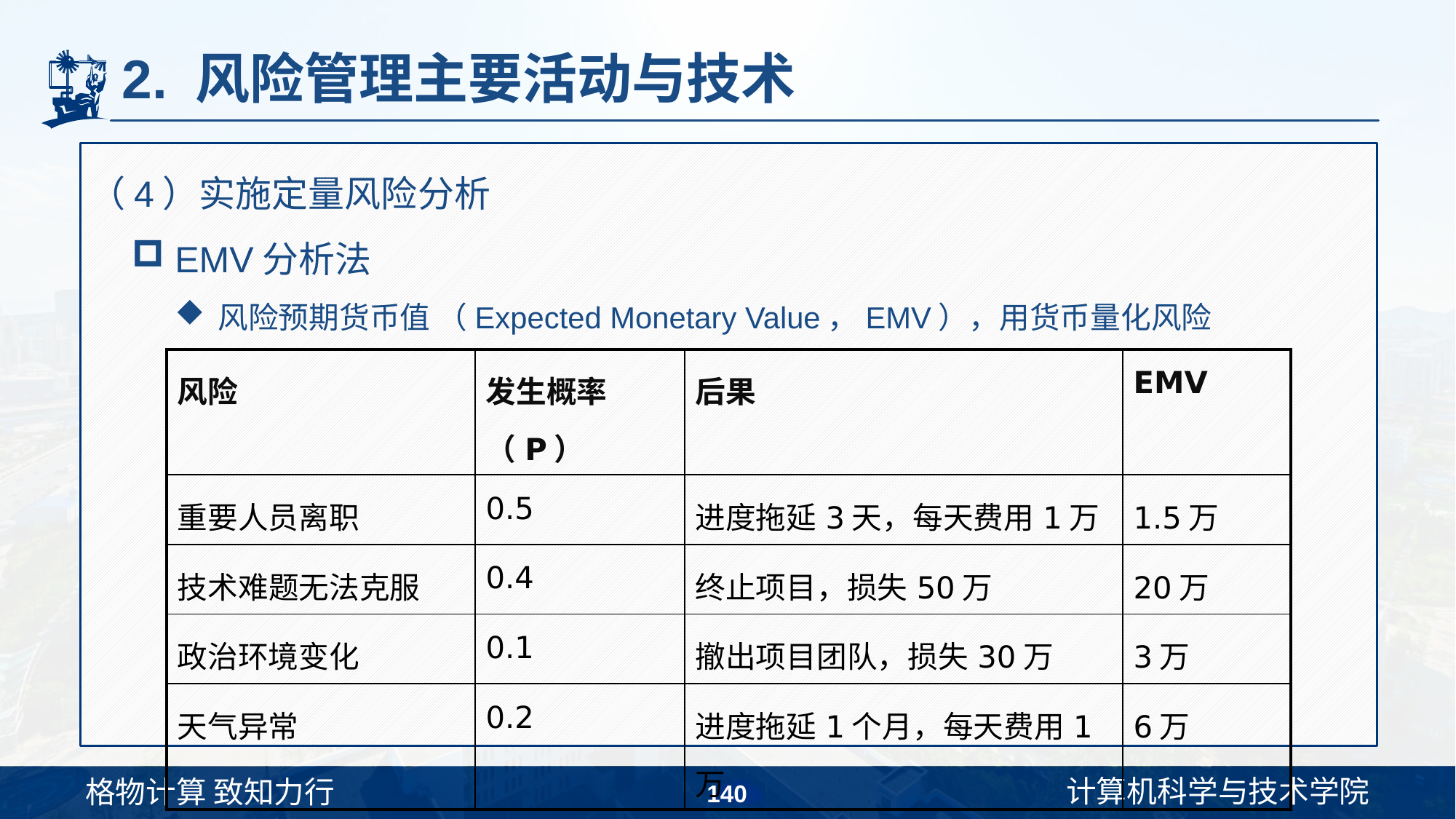

# 2. 风险管理主要活动与技术
（4）实施定量风险分析
EMV分析法
风险预期货币值 （Expected Monetary Value，EMV），用货币量化风险
| 风险 | 发生概率（P） | 后果 | EMV |
| --- | --- | --- | --- |
| 重要人员离职 | 0.5 | 进度拖延3天，每天费用1万 | 1.5万 |
| 技术难题无法克服 | 0.4 | 终止项目，损失50万 | 20万 |
| 政治环境变化 | 0.1 | 撤出项目团队，损失30万 | 3万 |
| 天气异常 | 0.2 | 进度拖延1个月，每天费用1万 | 6万 |
140